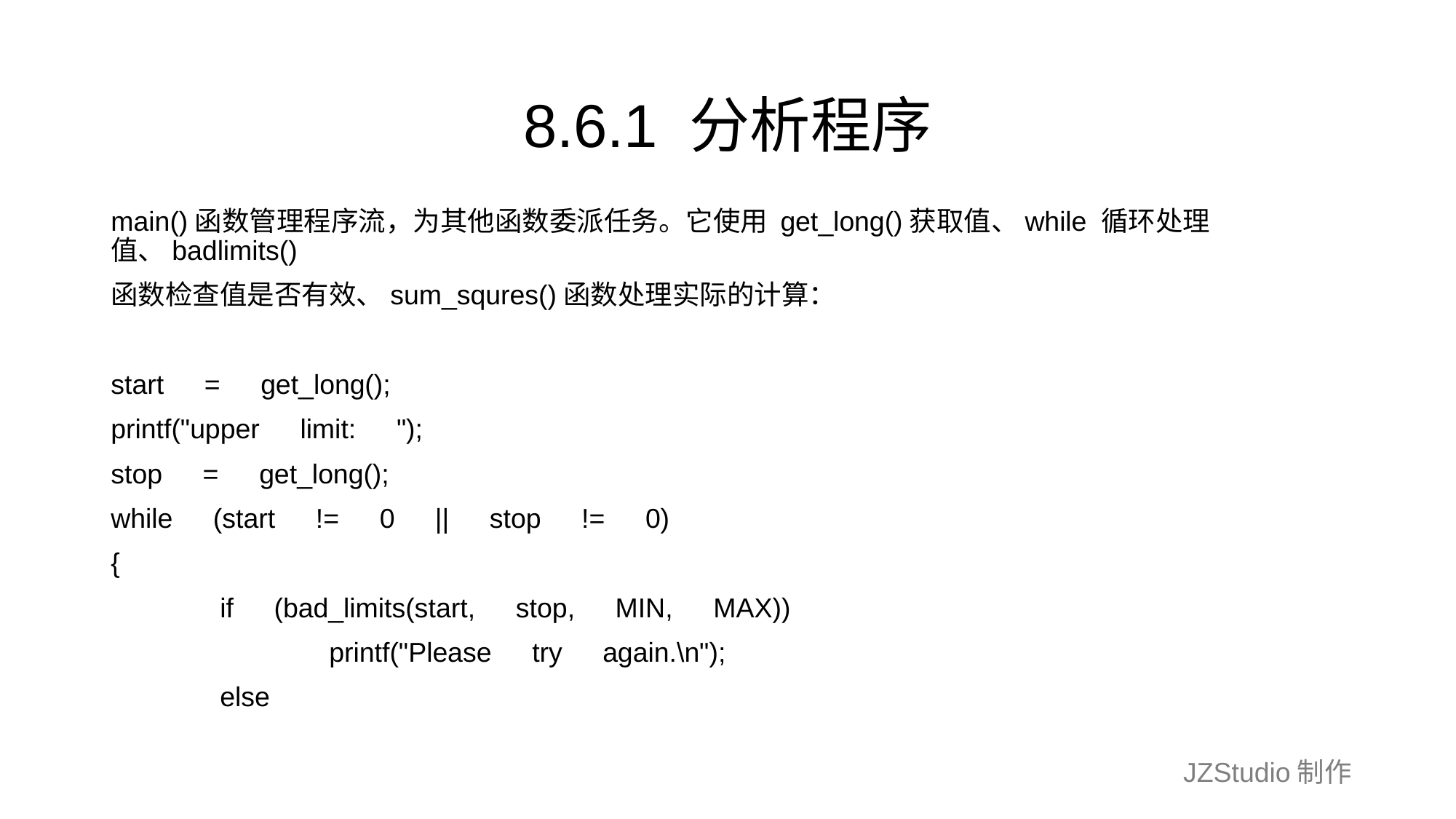

# 8.6.1 分析程序
main()函数管理程序流，为其他函数委派任务。它使用 get_long()获取值、while 循环处理值、badlimits()
函数检查值是否有效、sum_squres()函数处理实际的计算：

start　=　get_long();
printf("upper　limit:　");
stop　=　get_long();
while　(start　!=　0　||　stop　!=　0)
{
	if　(bad_limits(start,　stop,　MIN,　MAX))
		printf("Please　try　again.\n");
	else